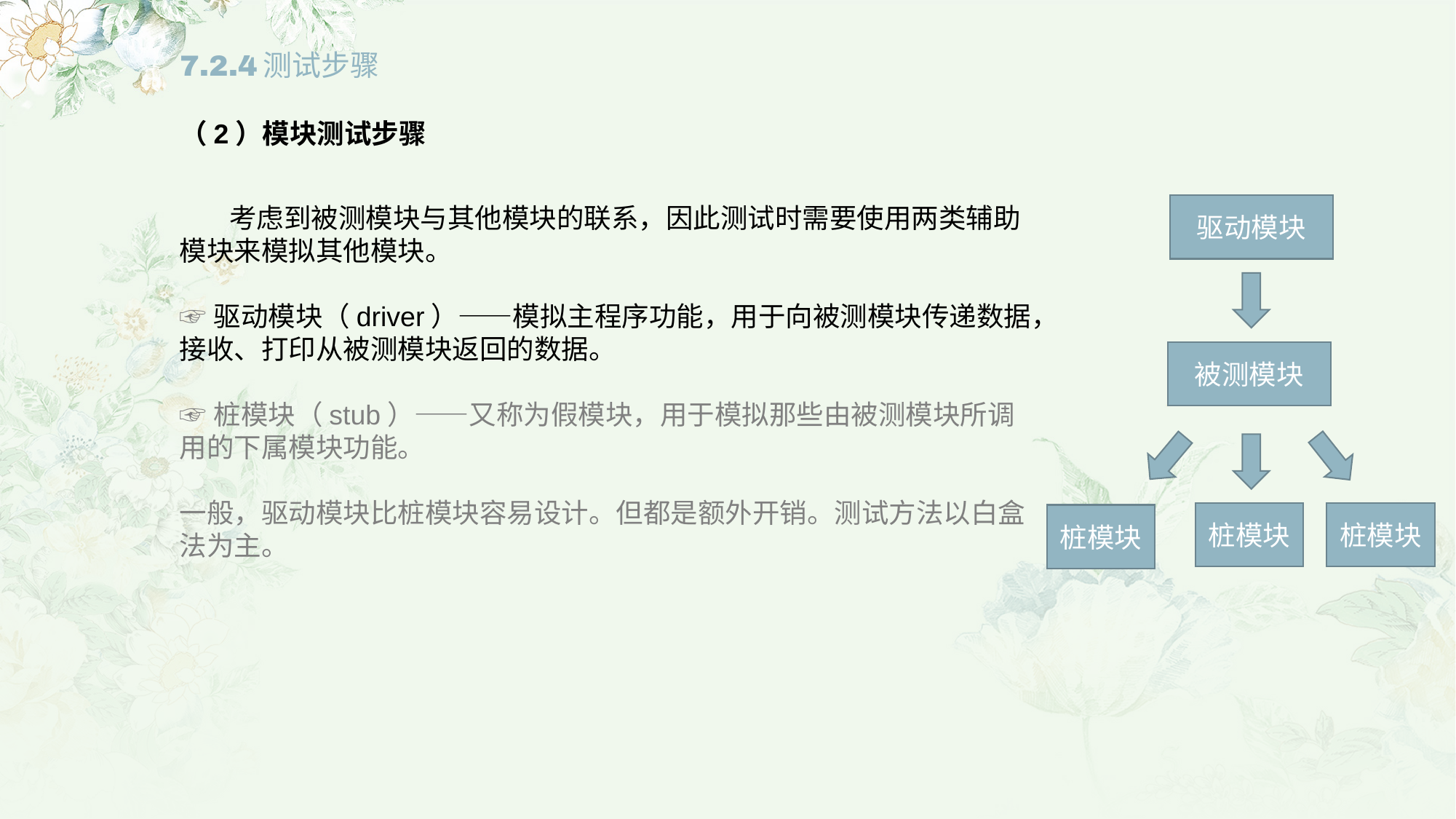

# 7.2.4测试步骤
（2）模块测试步骤
       考虑到被测模块与其他模块的联系，因此测试时需要使用两类辅助模块来模拟其他模块。

☞驱动模块（driver）——模拟主程序功能，用于向被测模块传递数据，接收、打印从被测模块返回的数据。

☞桩模块（stub）——又称为假模块，用于模拟那些由被测模块所调用的下属模块功能。

一般，驱动模块比桩模块容易设计。但都是额外开销。测试方法以白盒法为主。
驱动模块

被测模块

桩模块
桩模块
桩模块